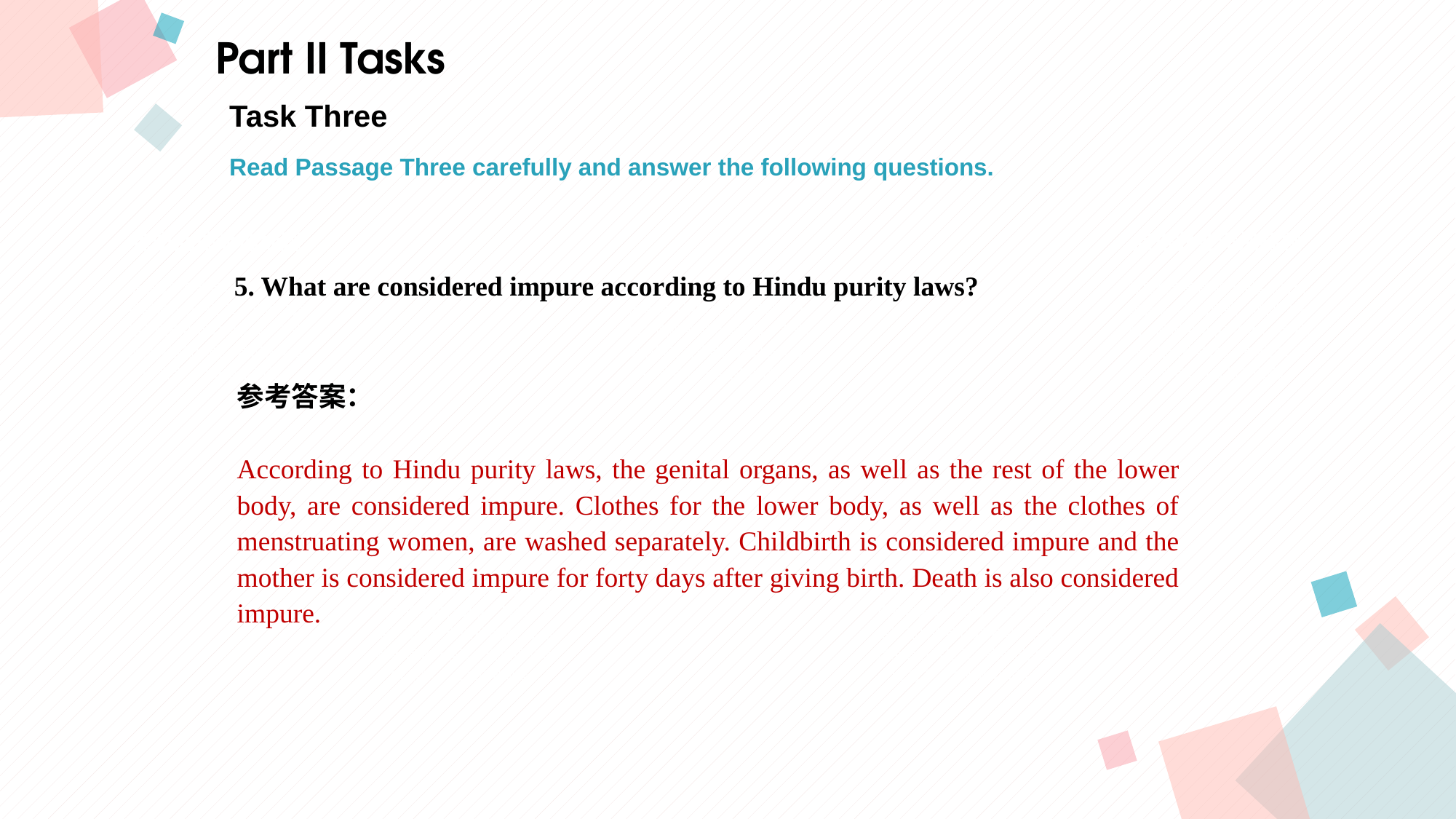

Part II Tasks
Task Three

Read Passage Three carefully and answer the following questions.
点击此处添加标题
点击此处添加标题
5. What are considered impure according to Hindu purity laws?
标题数字等都可以通过点击和重新输入进行更改，顶部“开始”面板中可以对字体、字号、颜色等进行修改。建议正文8-14号字，1.3倍字间距。
标题数字等都可以通过点击和重新输入进行更改，顶部“开始”面板中可以对字体、字号、颜色等进行修改。建议正文8-14号字，1.3倍字间距。
标题数字等都可以通过点击和重新输入进行更改，顶部“开始”面板中可以对字体、字号、颜色等进行修改。建议正文8-14号字，1.3倍字间距。
参考答案：

According to Hindu purity laws, the genital organs, as well as the rest of the lower body, are considered impure. Clothes for the lower body, as well as the clothes of menstruating women, are washed separately. Childbirth is considered impure and the mother is considered impure for forty days after giving birth. Death is also considered impure.
点击此处添加标题
标题数字等都可以通过点击和重新输入进行更改，顶部“开始”面板中可以对字体、字号、颜色等进行修改。建议正文8-14号字，1.3倍字间距。
标题数字等都可以通过点击和重新输入进行更改，顶部“开始”面板中可以对字体、字号、颜色等进行修改。建议正文8-14号字，1.3倍字间距。